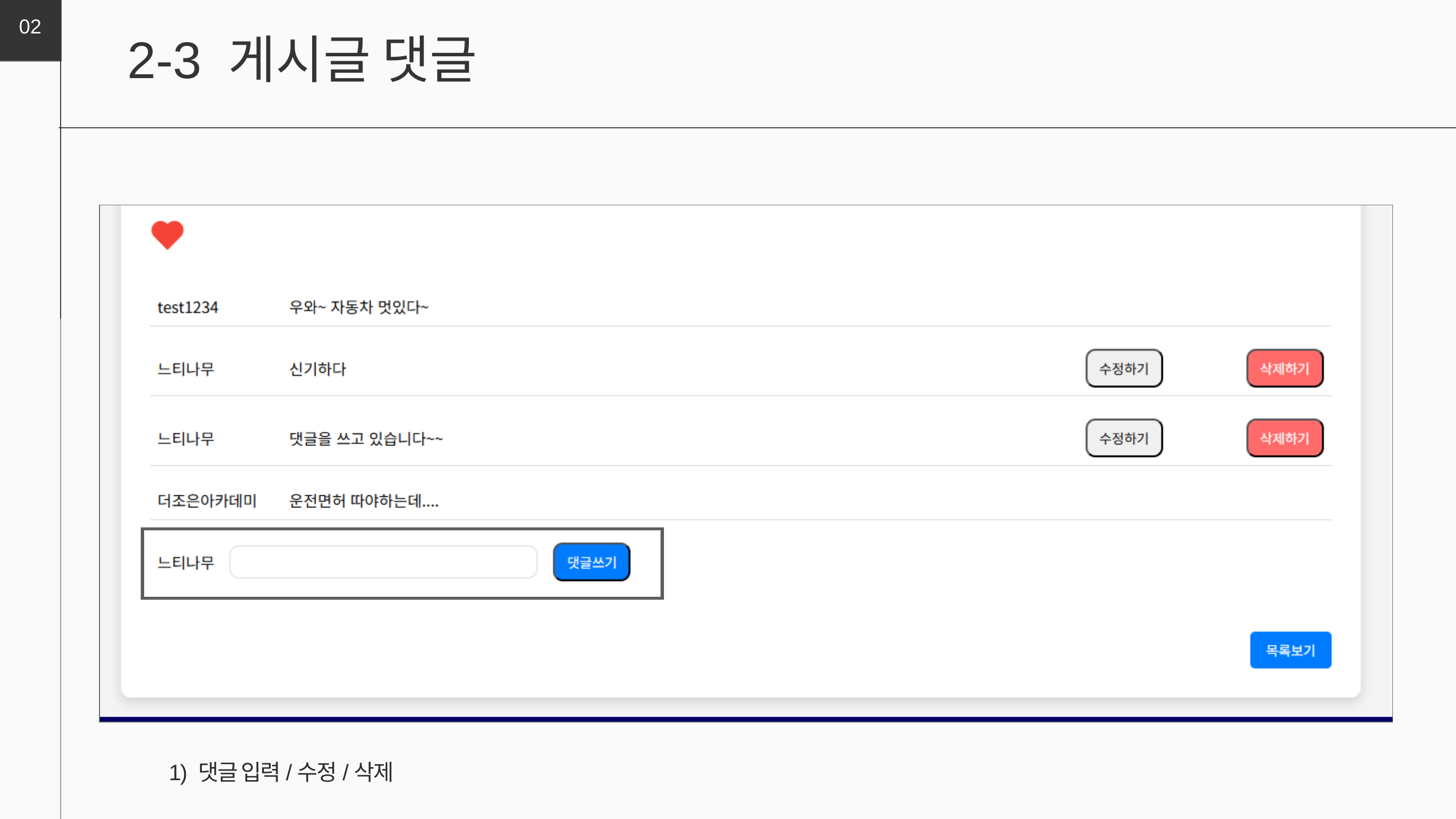

02

2-3 게시글 댓글

1) 댓글 입력/수정/삭제